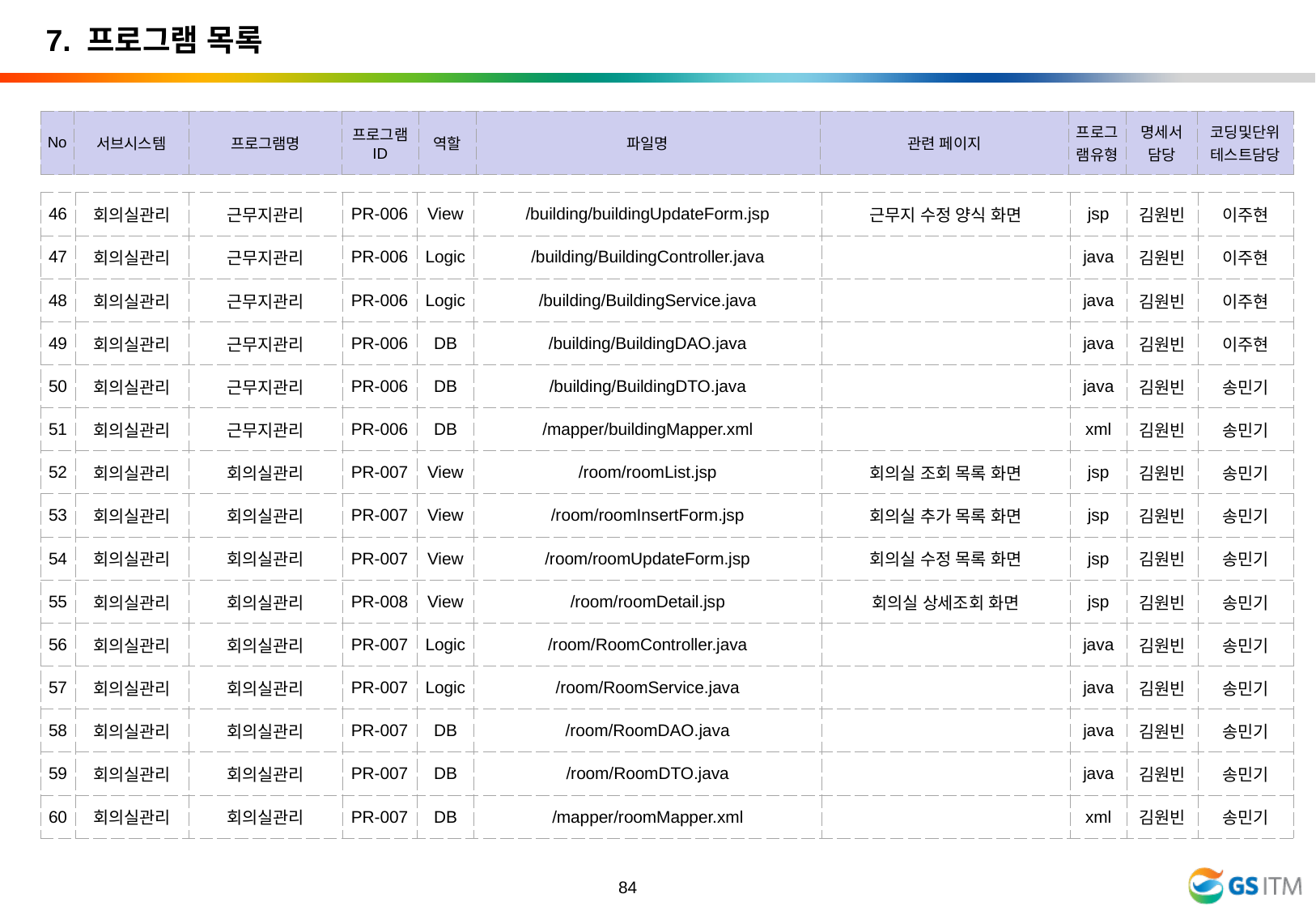

7. 프로그램 목록
| No | 서브시스템 | 프로그램명 | 프로그램 ID | 역할 | 파일명 | 관련 페이지 | 프로그램유형 | 명세서 담당 | 코딩및단위테스트담당 |
| --- | --- | --- | --- | --- | --- | --- | --- | --- | --- |
| 46 | 회의실관리 | 근무지관리 | PR-006 | View | /building/buildingUpdateForm.jsp | 근무지 수정 양식 화면 | jsp | 김원빈 | 이주현 |
| --- | --- | --- | --- | --- | --- | --- | --- | --- | --- |
| 47 | 회의실관리 | 근무지관리 | PR-006 | Logic | /building/BuildingController.java |  | java | 김원빈 | 이주현 |
| 48 | 회의실관리 | 근무지관리 | PR-006 | Logic | /building/BuildingService.java |  | java | 김원빈 | 이주현 |
| 49 | 회의실관리 | 근무지관리 | PR-006 | DB | /building/BuildingDAO.java |  | java | 김원빈 | 이주현 |
| 50 | 회의실관리 | 근무지관리 | PR-006 | DB | /building/BuildingDTO.java |  | java | 김원빈 | 송민기 |
| 51 | 회의실관리 | 근무지관리 | PR-006 | DB | /mapper/buildingMapper.xml |  | xml | 김원빈 | 송민기 |
| 52 | 회의실관리 | 회의실관리 | PR-007 | View | /room/roomList.jsp | 회의실 조회 목록 화면 | jsp | 김원빈 | 송민기 |
| 53 | 회의실관리 | 회의실관리 | PR-007 | View | /room/roomInsertForm.jsp | 회의실 추가 목록 화면 | jsp | 김원빈 | 송민기 |
| 54 | 회의실관리 | 회의실관리 | PR-007 | View | /room/roomUpdateForm.jsp | 회의실 수정 목록 화면 | jsp | 김원빈 | 송민기 |
| 55 | 회의실관리 | 회의실관리 | PR-008 | View | /room/roomDetail.jsp | 회의실 상세조회 화면 | jsp | 김원빈 | 송민기 |
| 56 | 회의실관리 | 회의실관리 | PR-007 | Logic | /room/RoomController.java |  | java | 김원빈 | 송민기 |
| 57 | 회의실관리 | 회의실관리 | PR-007 | Logic | /room/RoomService.java |  | java | 김원빈 | 송민기 |
| 58 | 회의실관리 | 회의실관리 | PR-007 | DB | /room/RoomDAO.java |  | java | 김원빈 | 송민기 |
| 59 | 회의실관리 | 회의실관리 | PR-007 | DB | /room/RoomDTO.java |  | java | 김원빈 | 송민기 |
| 60 | 회의실관리 | 회의실관리 | PR-007 | DB | /mapper/roomMapper.xml |  | xml | 김원빈 | 송민기 |